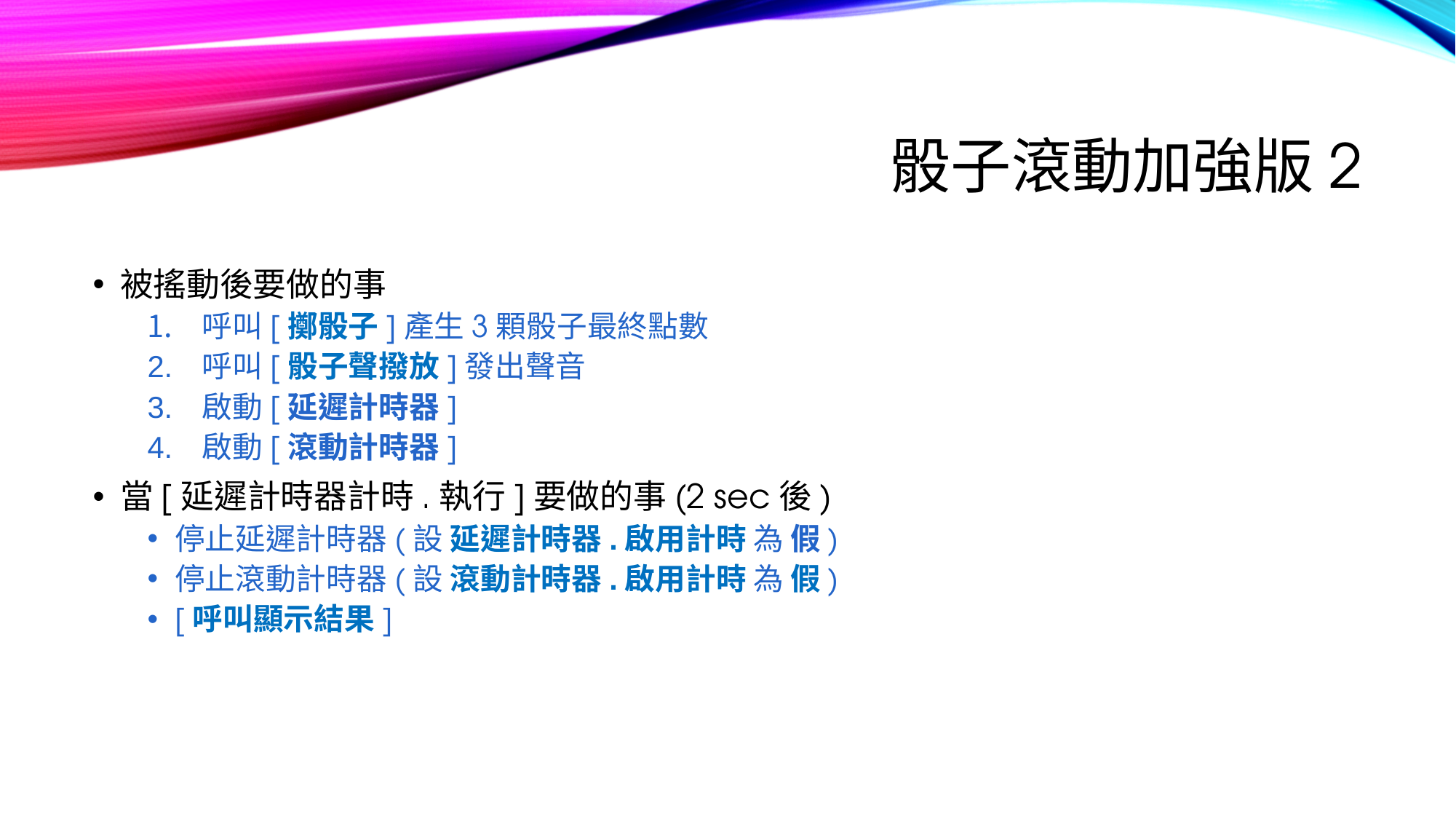

# 骰子滾動加強版2
被搖動後要做的事
呼叫[擲骰子]產生3顆骰子最終點數
呼叫[骰子聲撥放]發出聲音
啟動[延遲計時器]
啟動[滾動計時器]
當[延遲計時器計時.執行]要做的事(2 sec後)
停止延遲計時器(設 延遲計時器.啟用計時 為 假)
停止滾動計時器(設 滾動計時器.啟用計時 為 假)
[呼叫顯示結果]